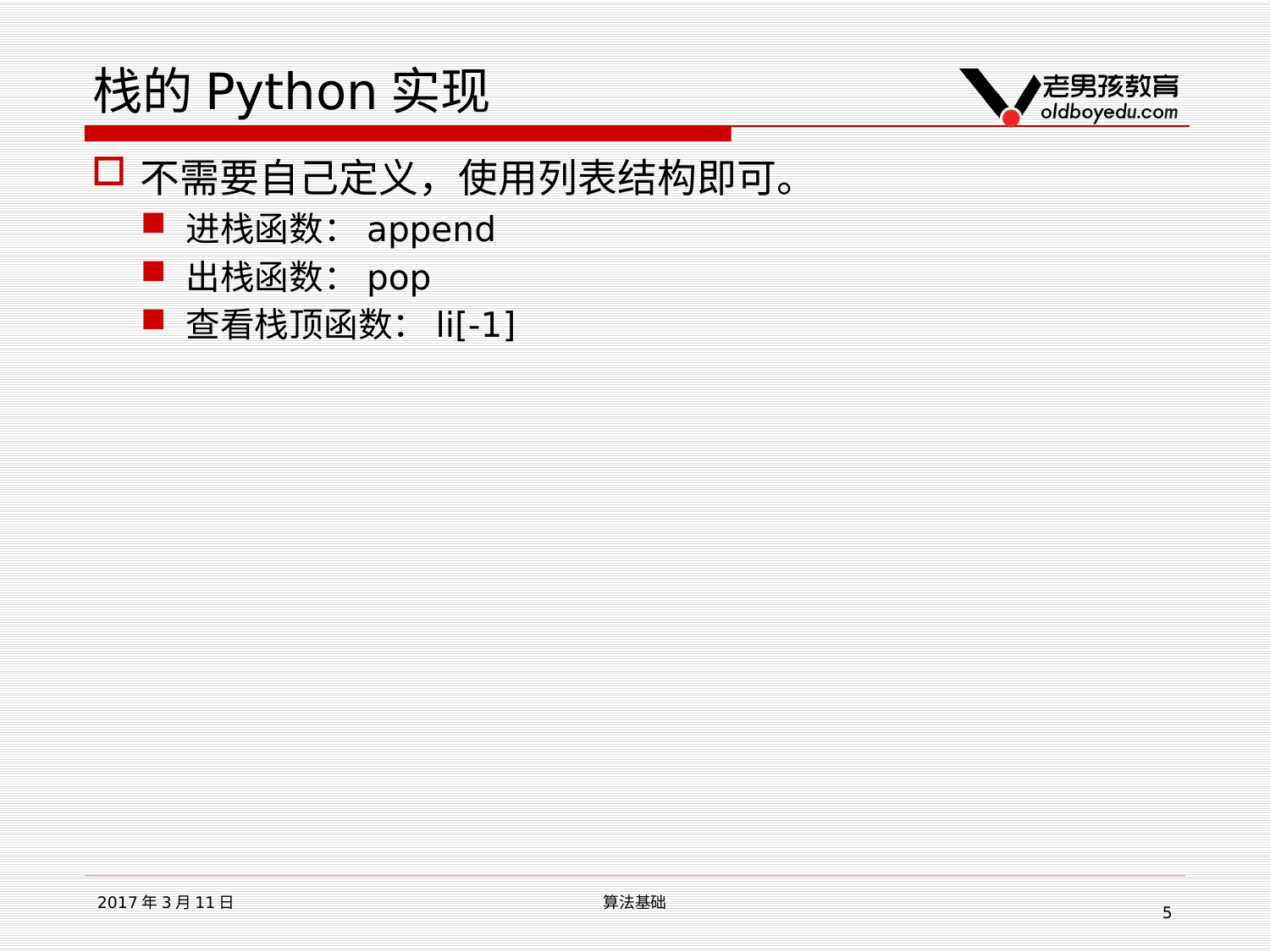

# 栈的Python实现
不需要自己定义，使用列表结构即可。
进栈函数：append
出栈函数：pop
查看栈顶函数：li[-1]
2017年3月11日
算法基础
5